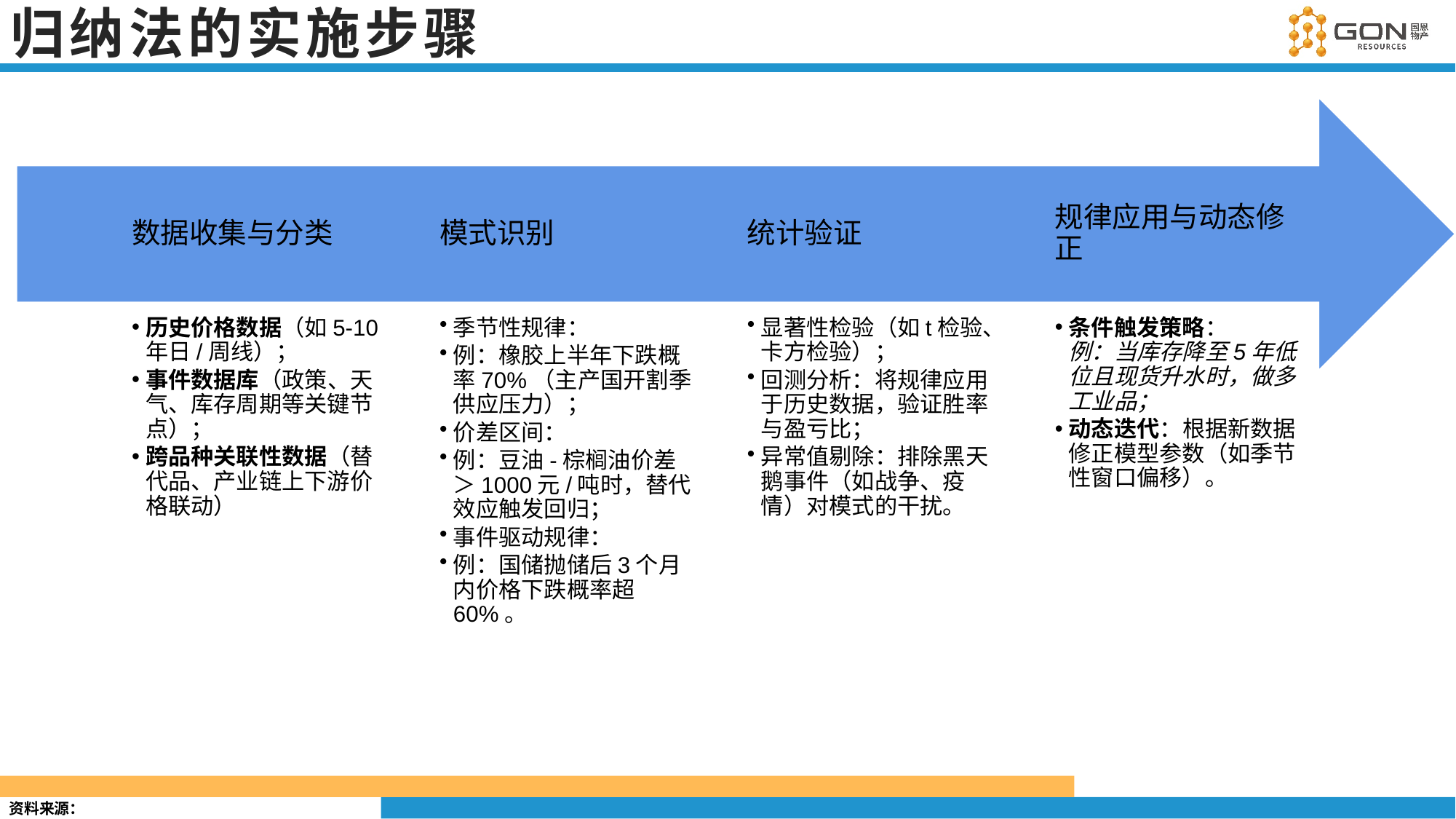

# 归纳法的实施步骤
条件触发策略：
例：当库存降至5年低位且现货升水时，做多工业品；
动态迭代：根据新数据修正模型参数（如季节性窗口偏移）。
规律应用与动态修正
显著性检验（如t检验、卡方检验）；
回测分析：将规律应用于历史数据，验证胜率与盈亏比；
异常值剔除：排除黑天鹅事件（如战争、疫情）对模式的干扰。
统计验证
季节性规律：
例：橡胶上半年下跌概率70%（主产国开割季供应压力）；
价差区间：
例：豆油-棕榈油价差＞1000元/吨时，替代效应触发回归；
事件驱动规律：
例：国储抛储后3个月内价格下跌概率超60%。
模式识别
历史价格数据（如5-10年日/周线）；
事件数据库（政策、天气、库存周期等关键节点）；
跨品种关联性数据（替代品、产业链上下游价格联动）
数据收集与分类